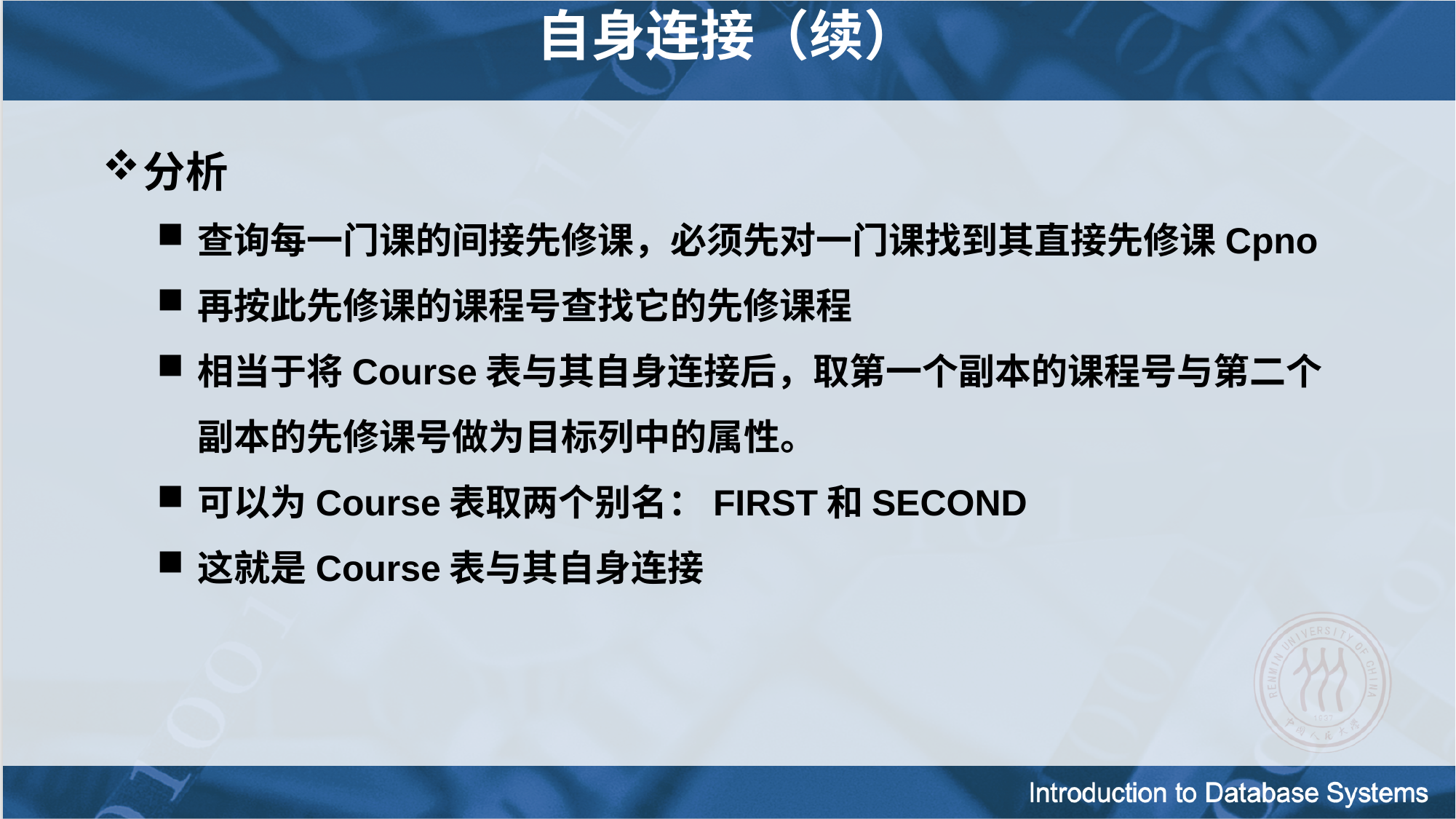

自身连接（续）
分析
查询每一门课的间接先修课，必须先对一门课找到其直接先修课Cpno
再按此先修课的课程号查找它的先修课程
相当于将Course表与其自身连接后，取第一个副本的课程号与第二个副本的先修课号做为目标列中的属性。
可以为Course表取两个别名：FIRST和SECOND
这就是Course表与其自身连接